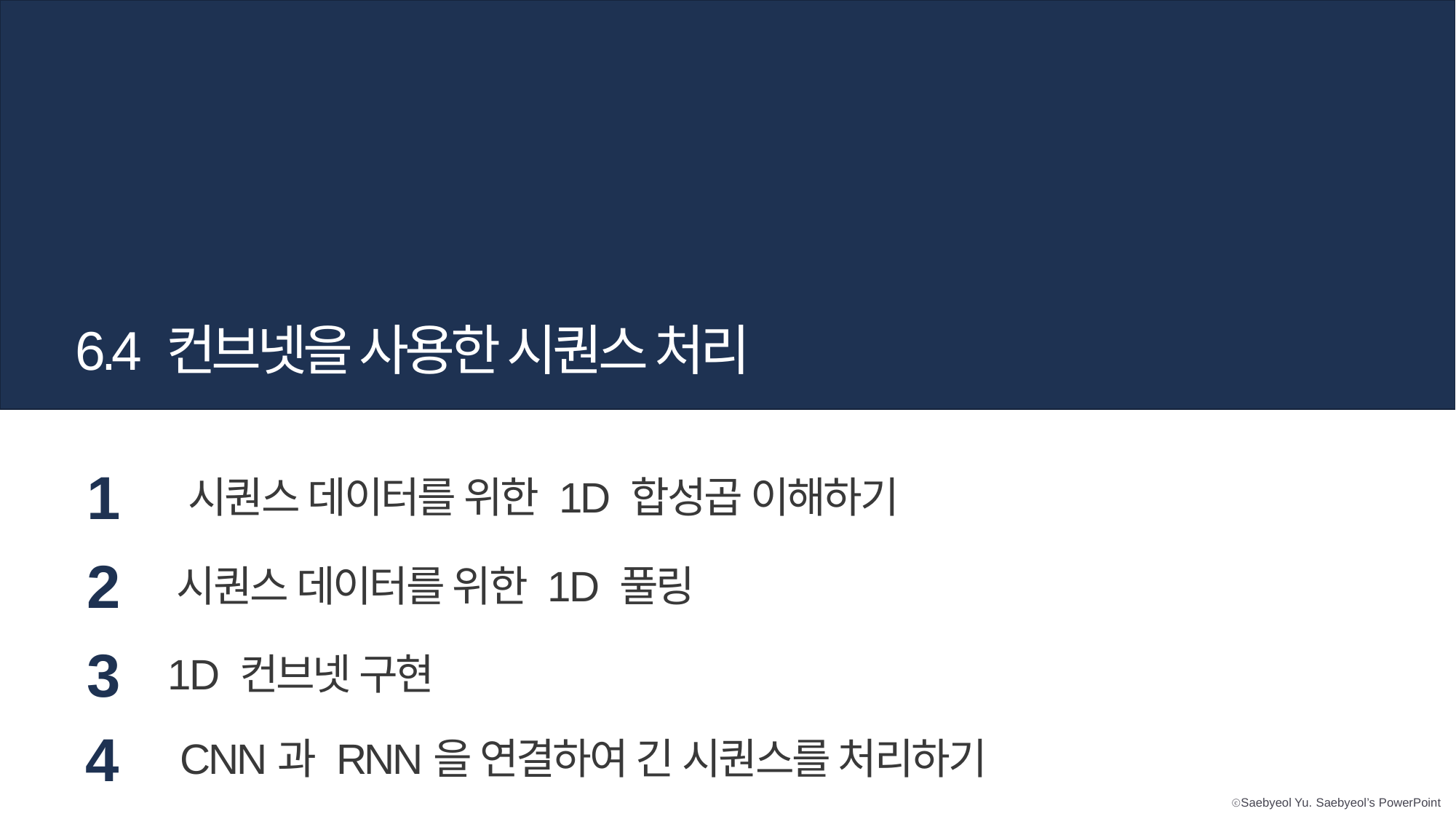

6.4 컨브넷을 사용한 시퀀스 처리
1
시퀀스 데이터를 위한 1D 합성곱 이해하기
2
시퀀스 데이터를 위한 1D 풀링
3
1D 컨브넷 구현
4
CNN과 RNN을 연결하여 긴 시퀀스를 처리하기